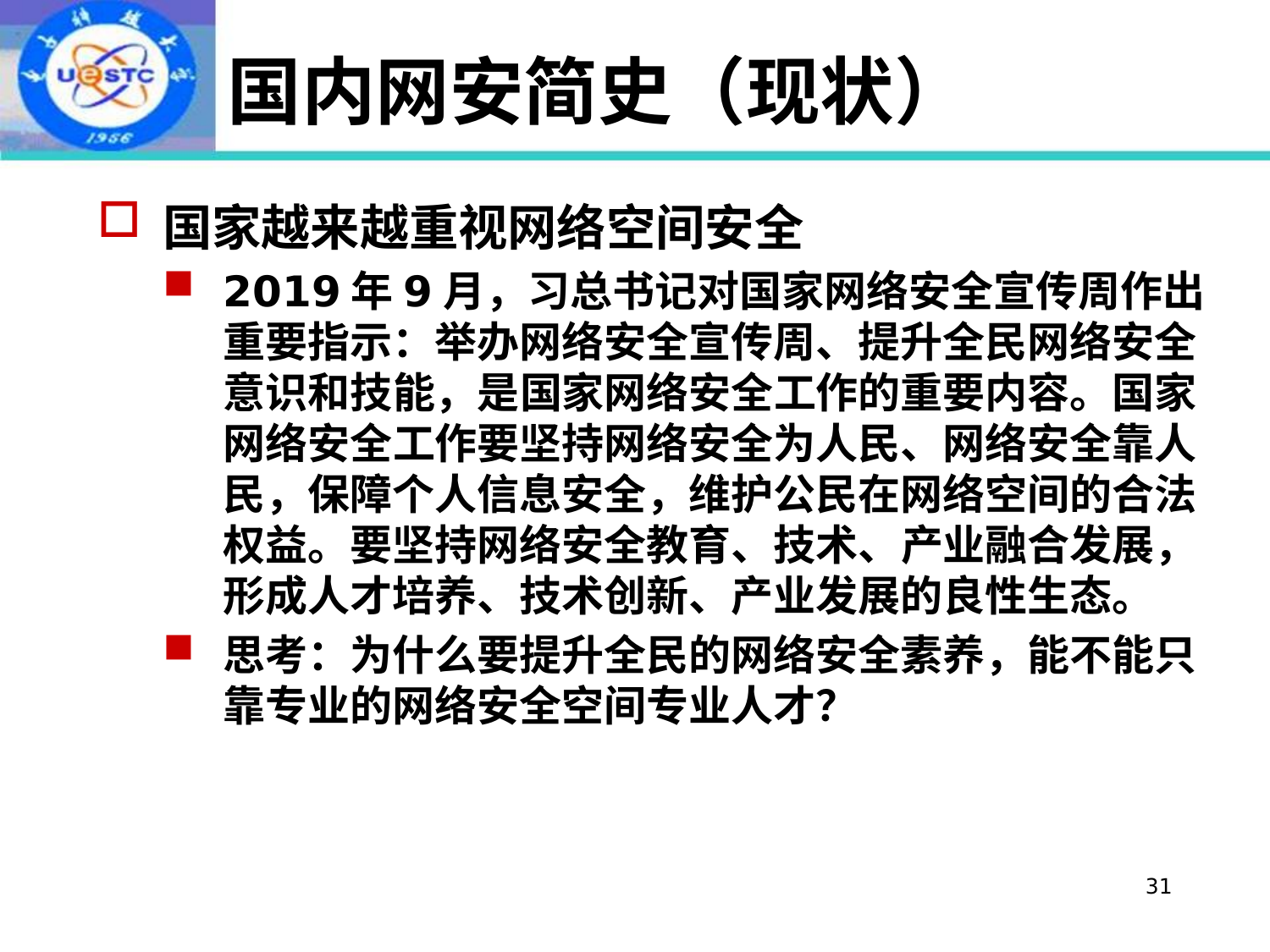

# 国内网安简史（现状）
国家越来越重视网络空间安全
2019年9月，习总书记对国家网络安全宣传周作出重要指示：举办网络安全宣传周、提升全民网络安全意识和技能，是国家网络安全工作的重要内容。国家网络安全工作要坚持网络安全为人民、网络安全靠人民，保障个人信息安全，维护公民在网络空间的合法权益。要坚持网络安全教育、技术、产业融合发展，形成人才培养、技术创新、产业发展的良性生态。
思考：为什么要提升全民的网络安全素养，能不能只靠专业的网络安全空间专业人才？
31